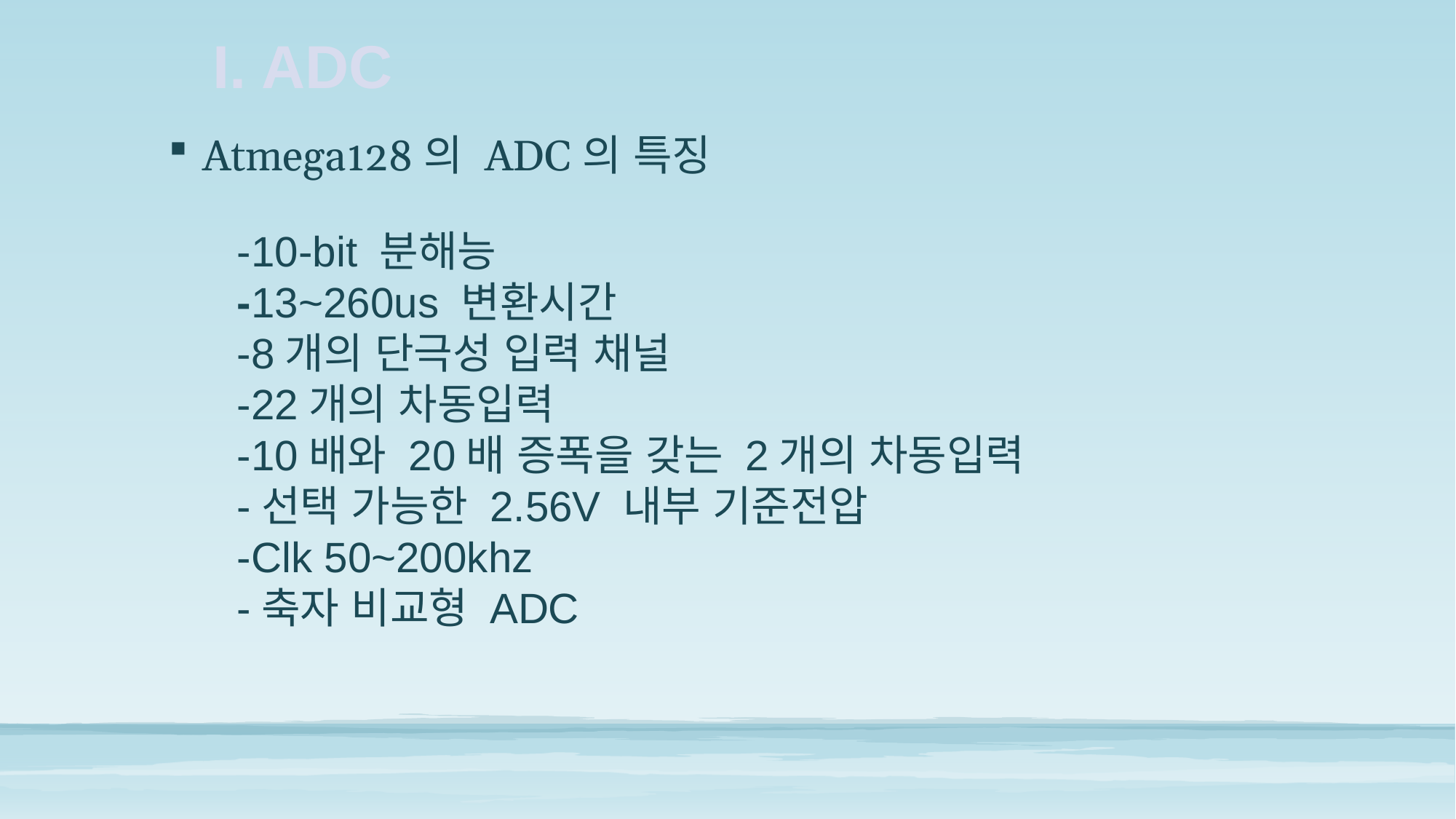

I. ADC
Atmega128의 ADC의 특징
-10-bit 분해능
-13~260us 변환시간
-8개의 단극성 입력 채널
-22개의 차동입력
-10배와 20배 증폭을 갖는 2개의 차동입력
-선택 가능한 2.56V 내부 기준전압
-Clk 50~200khz
-축자 비교형 ADC